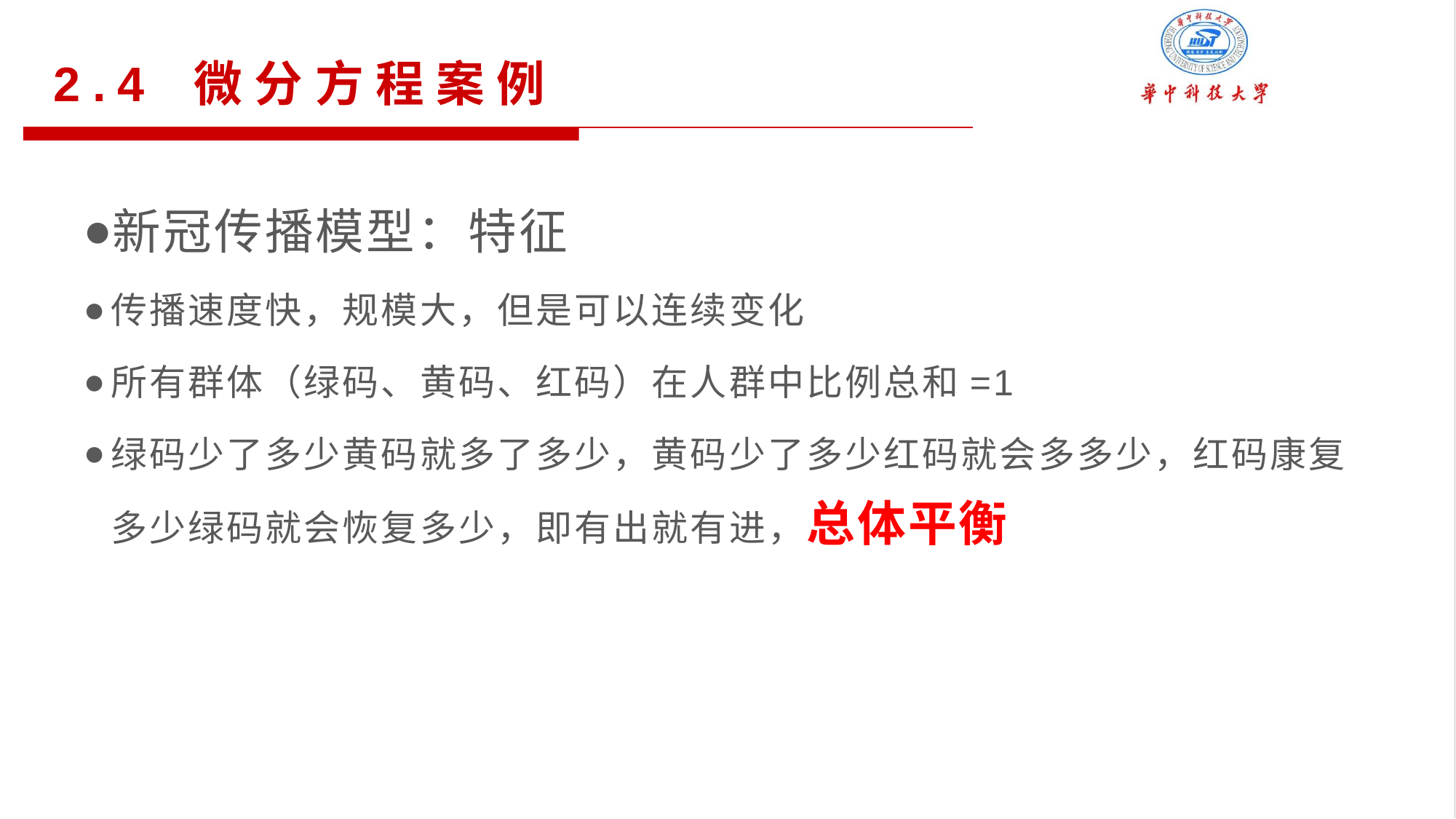

2.4 微分方程案例

新冠传播模型：特征
传播速度快，规模大，但是可以连续变化
所有群体（绿码、黄码、红码）在人群中比例总和=1
绿码少了多少黄码就多了多少，黄码少了多少红码就会多多少，红码康复多少绿码就会恢复多少，即有出就有进，总体平衡